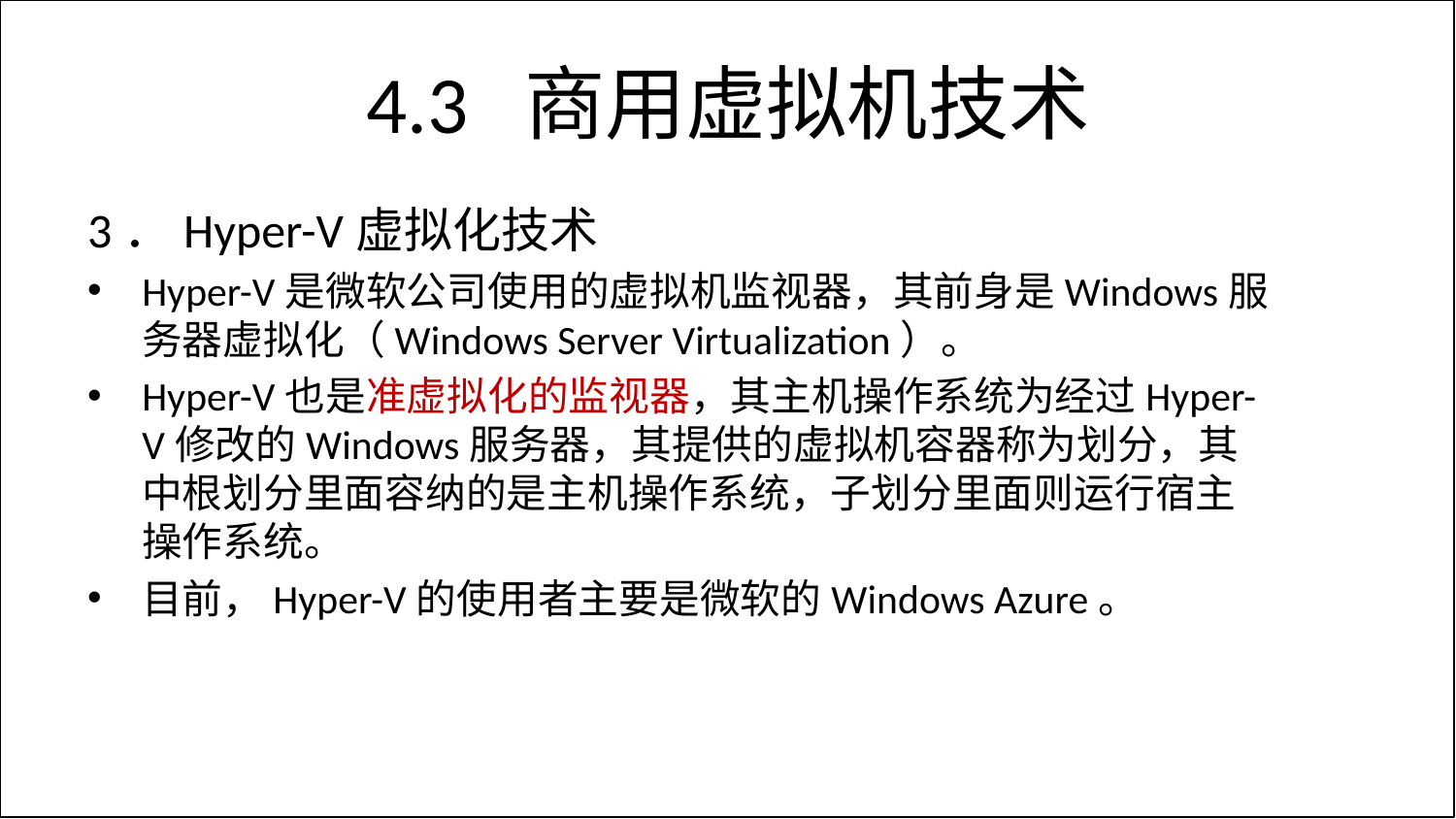

# 4.3  商用虚拟机技术
3．Hyper-V虚拟化技术
Hyper-V是微软公司使用的虚拟机监视器，其前身是Windows服务器虚拟化（Windows Server Virtualization）。
Hyper-V也是准虚拟化的监视器，其主机操作系统为经过Hyper-V修改的Windows服务器，其提供的虚拟机容器称为划分，其中根划分里面容纳的是主机操作系统，子划分里面则运行宿主操作系统。
目前，Hyper-V的使用者主要是微软的Windows Azure。